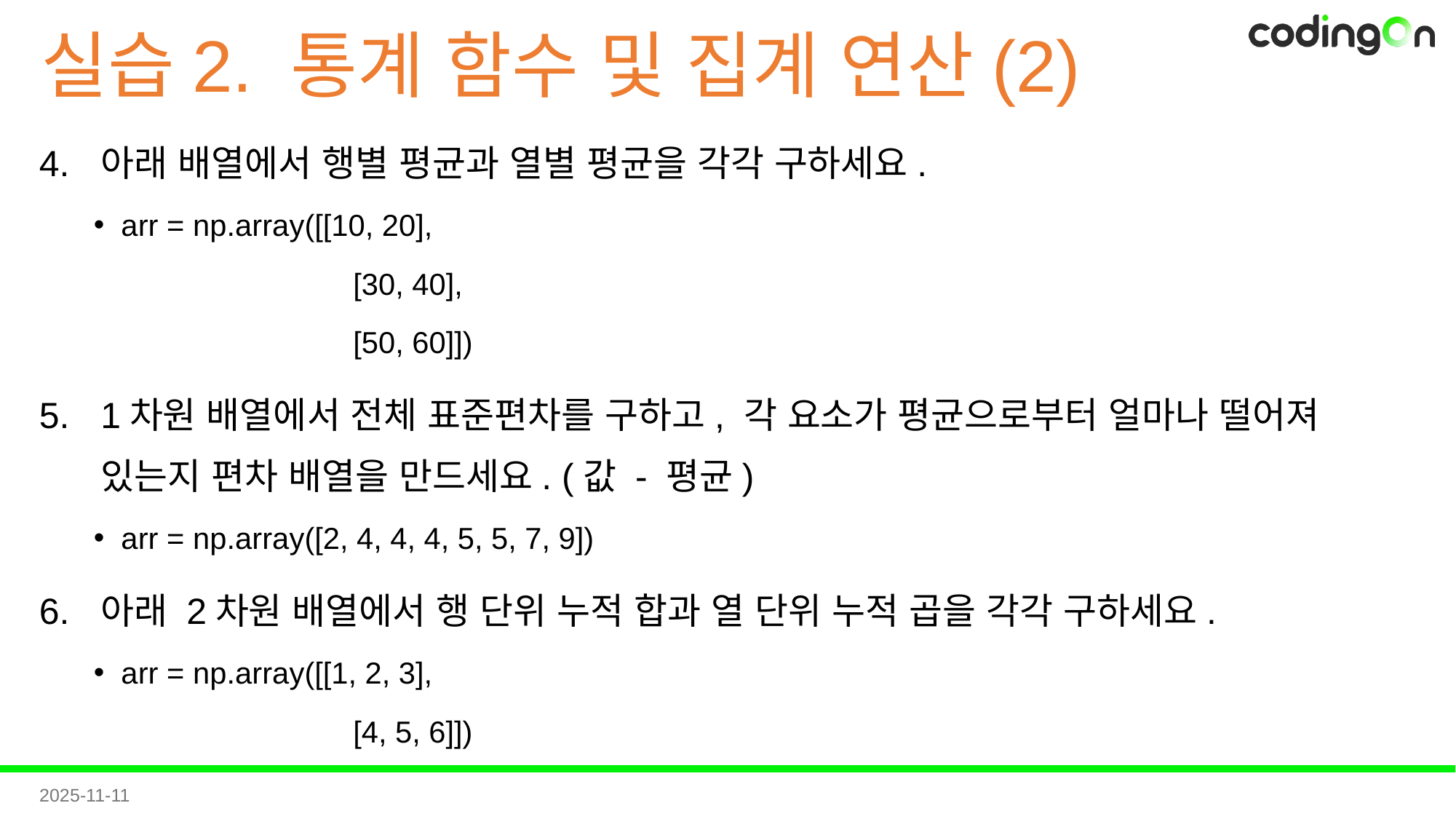

# 실습2. 통계 함수 및 집계 연산(2)
아래 배열에서 행별 평균과 열별 평균을 각각 구하세요.
arr = np.array([[10, 20],
                               [30, 40],
                               [50, 60]])
1차원 배열에서 전체 표준편차를 구하고, 각 요소가 평균으로부터 얼마나 떨어져 있는지 편차 배열을 만드세요. (값 - 평균)
arr = np.array([2, 4, 4, 4, 5, 5, 7, 9])
아래 2차원 배열에서 행 단위 누적 합과 열 단위 누적 곱을 각각 구하세요.
arr = np.array([[1, 2, 3],
                               [4, 5, 6]])
2025-11-11